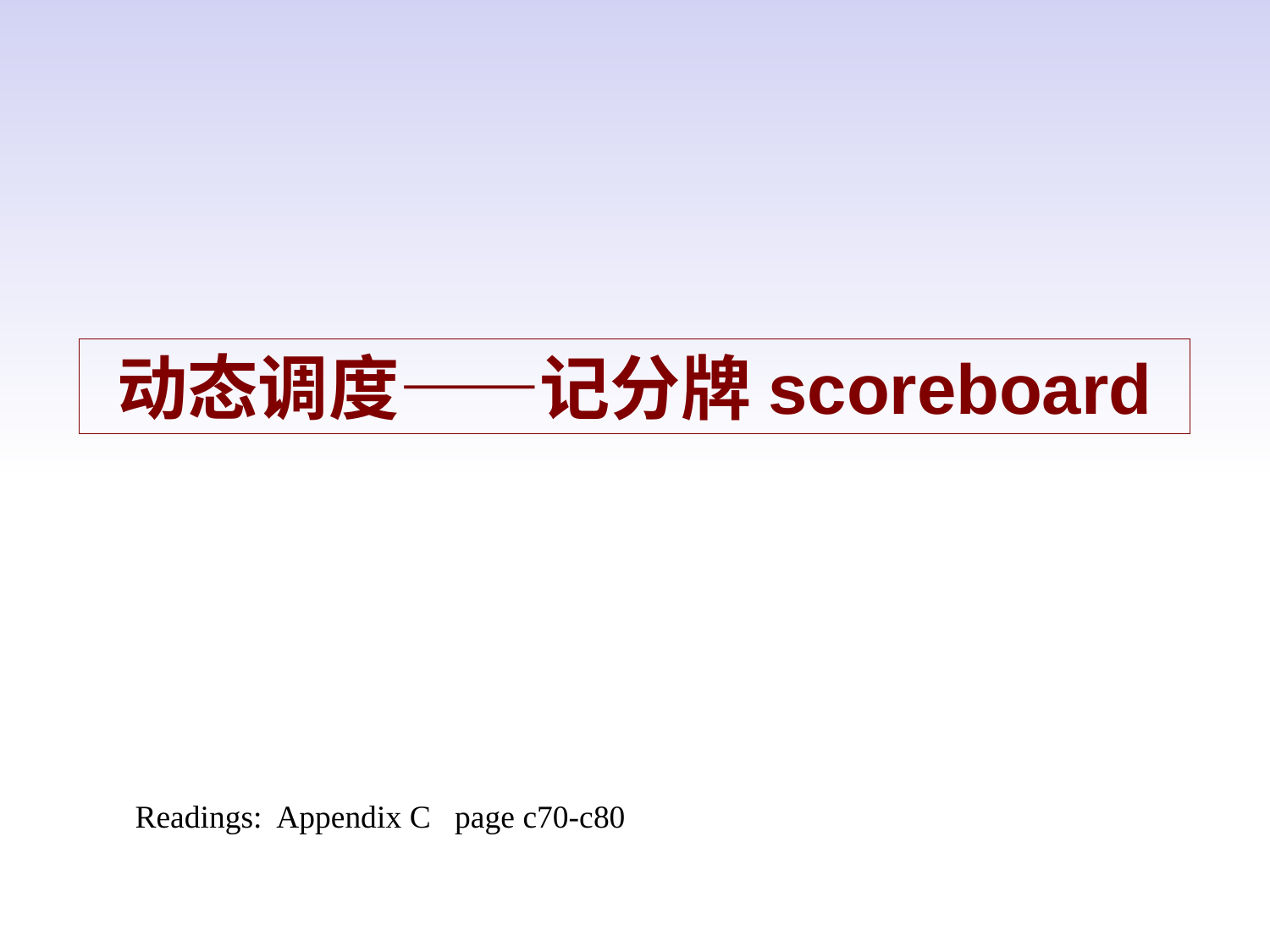

# 动态调度——记分牌scoreboard
Readings:  Appendix C   page c70-c80